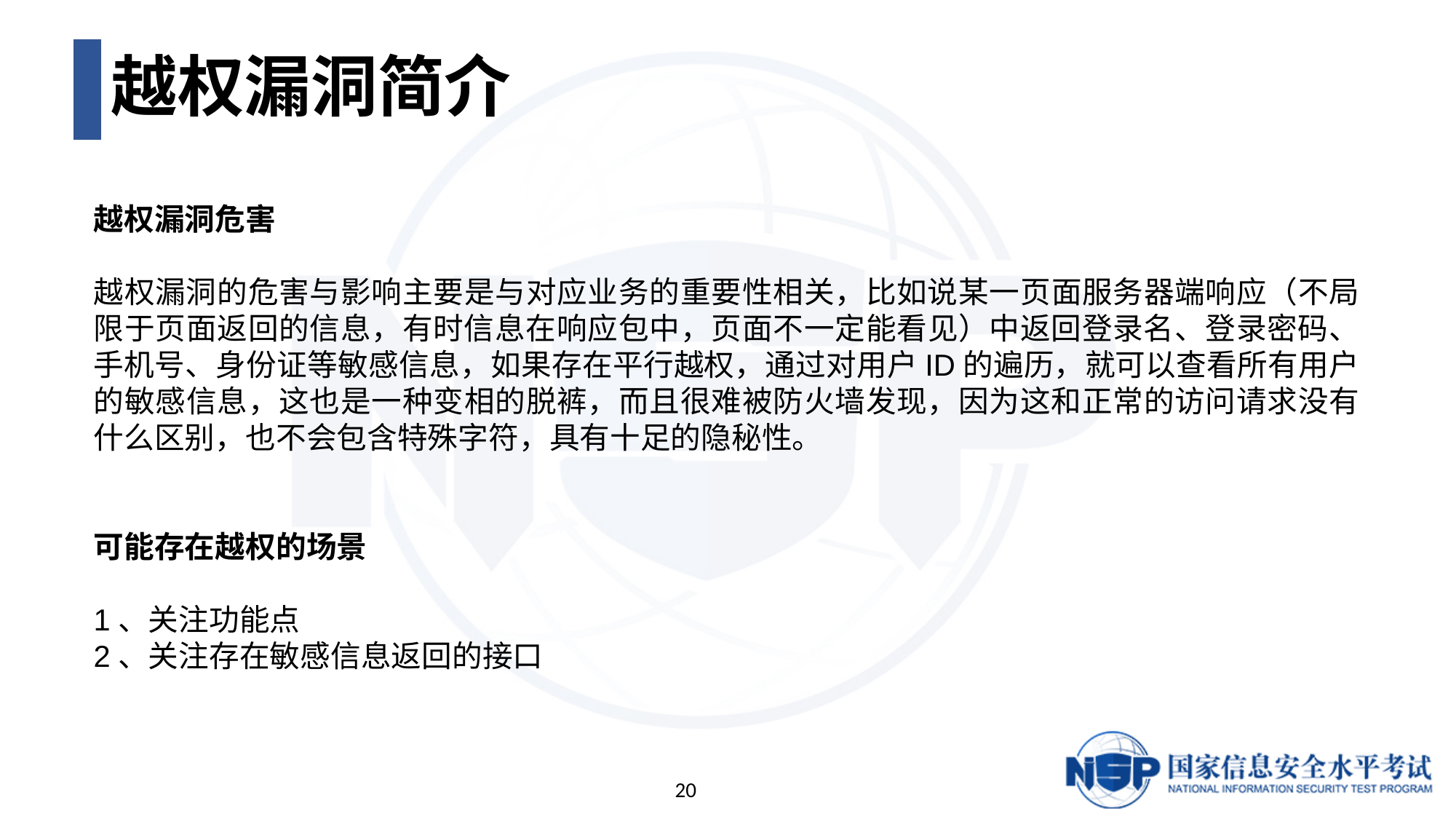

# 越权漏洞简介
越权漏洞危害

越权漏洞的危害与影响主要是与对应业务的重要性相关，⽐如说某⼀页⾯服务器端响应（不局限于页⾯返回的信息，有时信息在响应包中，页面不⼀定能看见）中返回登录名、登录密码、⼿机号、身份证等敏感信息，如果存在平⾏越权，通过对用户ID的遍历，就可以查看所有用户的敏感信息，这也是⼀种变相的脱裤，⽽且很难被防⽕墙发现，因为这和正常的访问请求没有什么区别，也不会包含特殊字符，具有十足的隐秘性。

可能存在越权的场景

1、关注功能点
2、关注存在敏感信息返回的接口